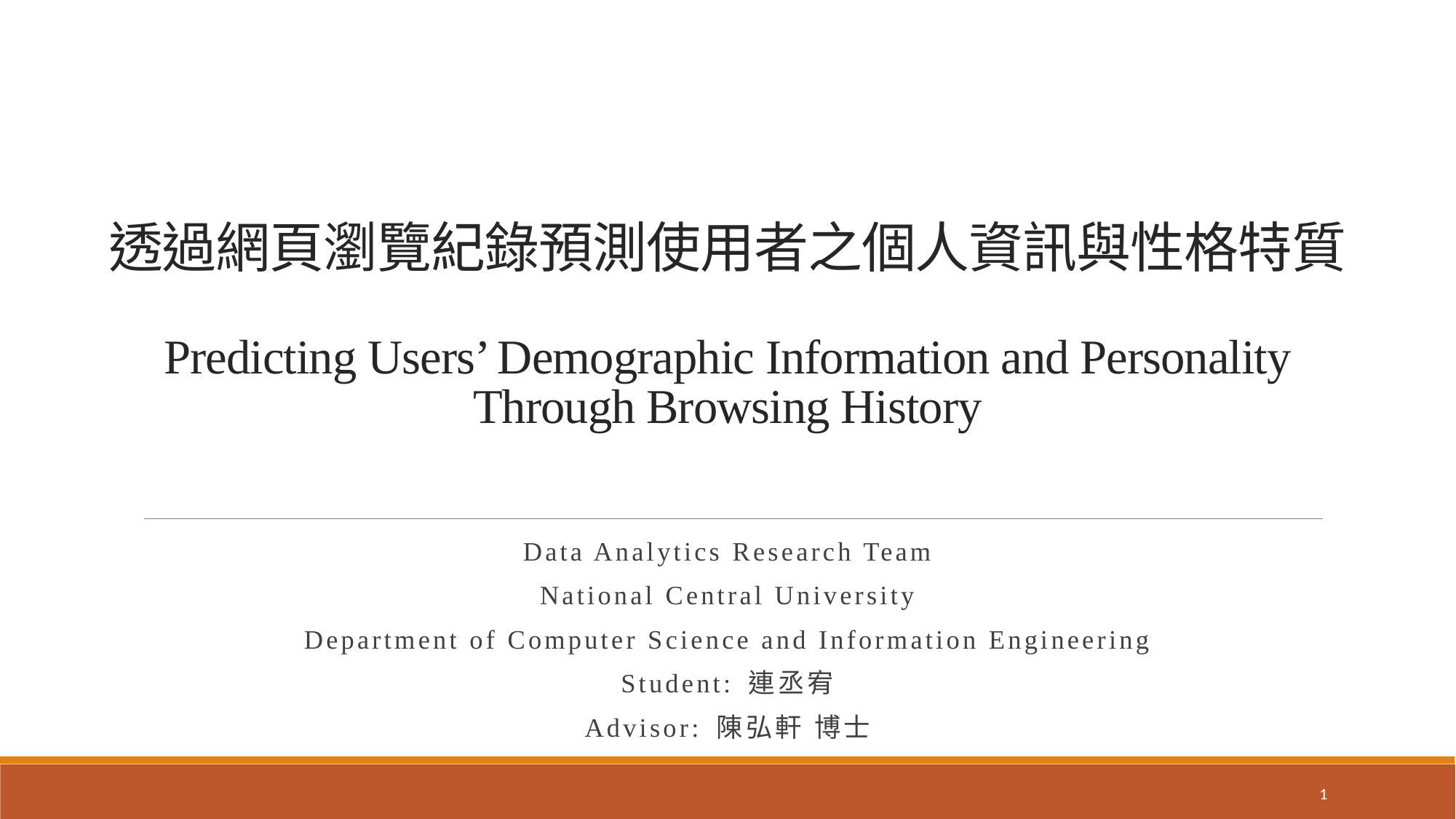

# 透過網頁瀏覽紀錄預測使用者之個人資訊與性格特質 Predicting Users’ Demographic Information and Personality Through Browsing History
Data Analytics Research Team
National Central University
Department of Computer Science and Information Engineering
Student: 連丞宥
Advisor: 陳弘軒 博士
1